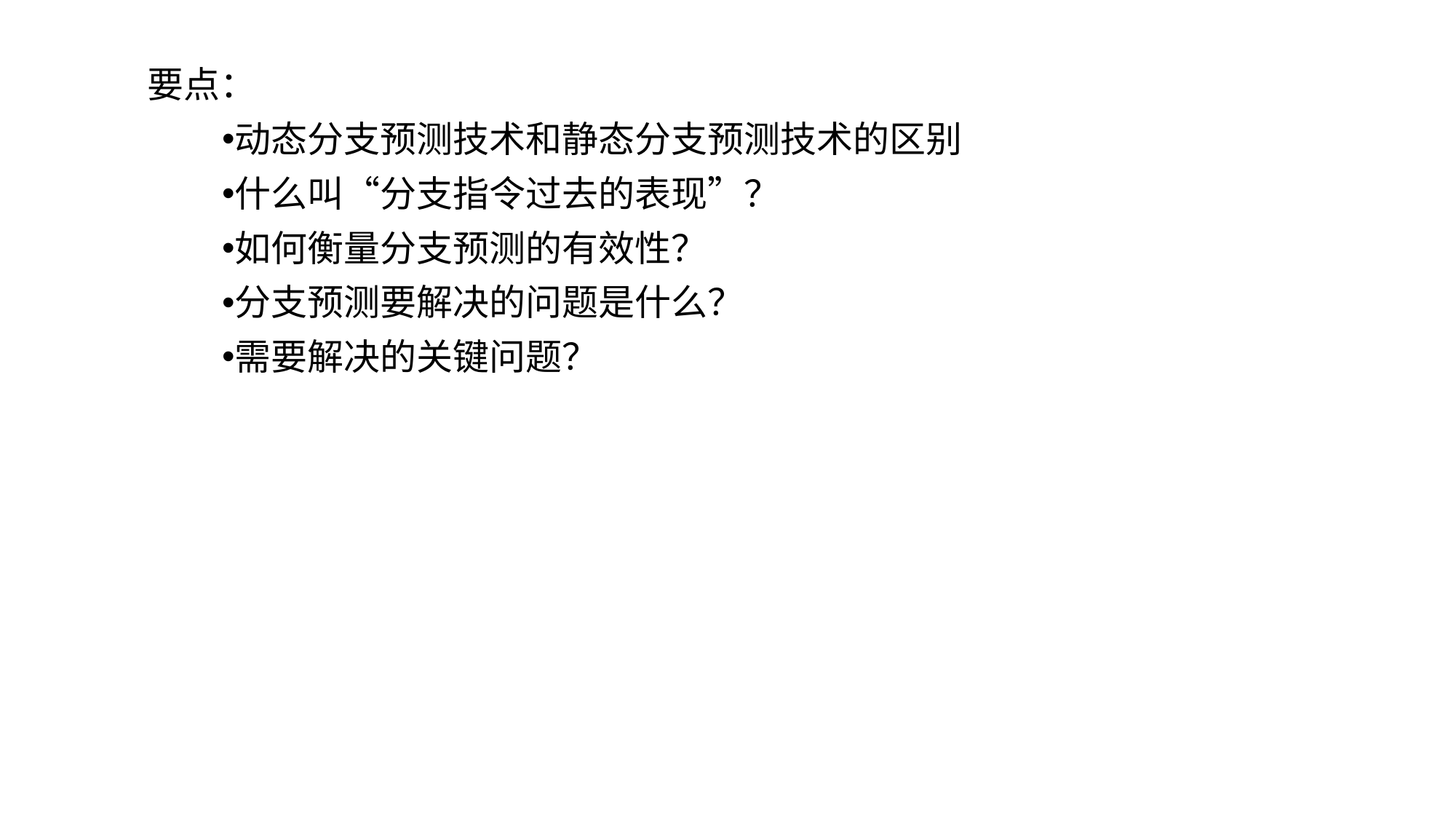

要点：
动态分支预测技术和静态分支预测技术的区别
什么叫“分支指令过去的表现”？
如何衡量分支预测的有效性？
分支预测要解决的问题是什么？
需要解决的关键问题？